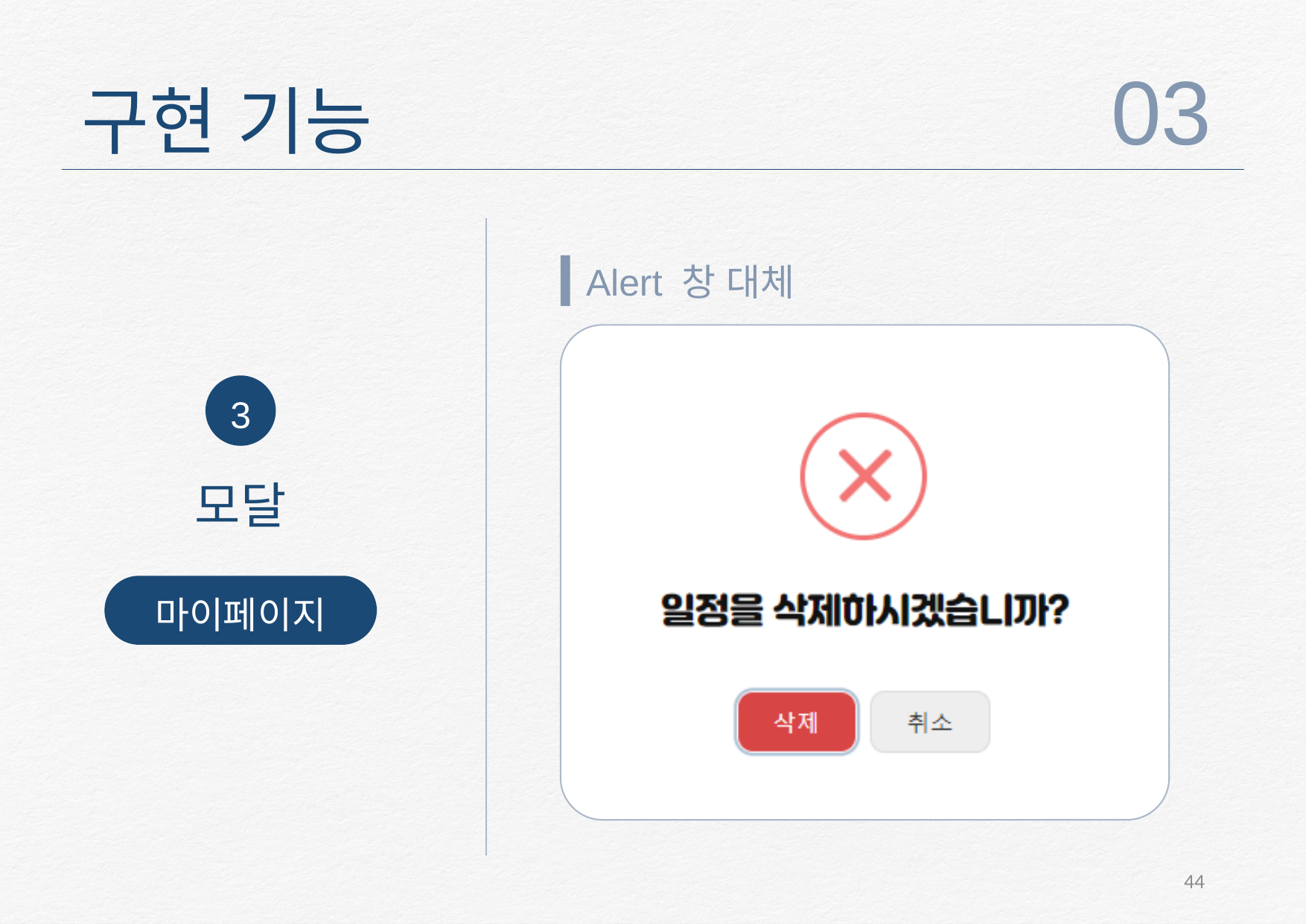

03
구현 기능
3
모달
마이페이지
Alert 창 대체

44